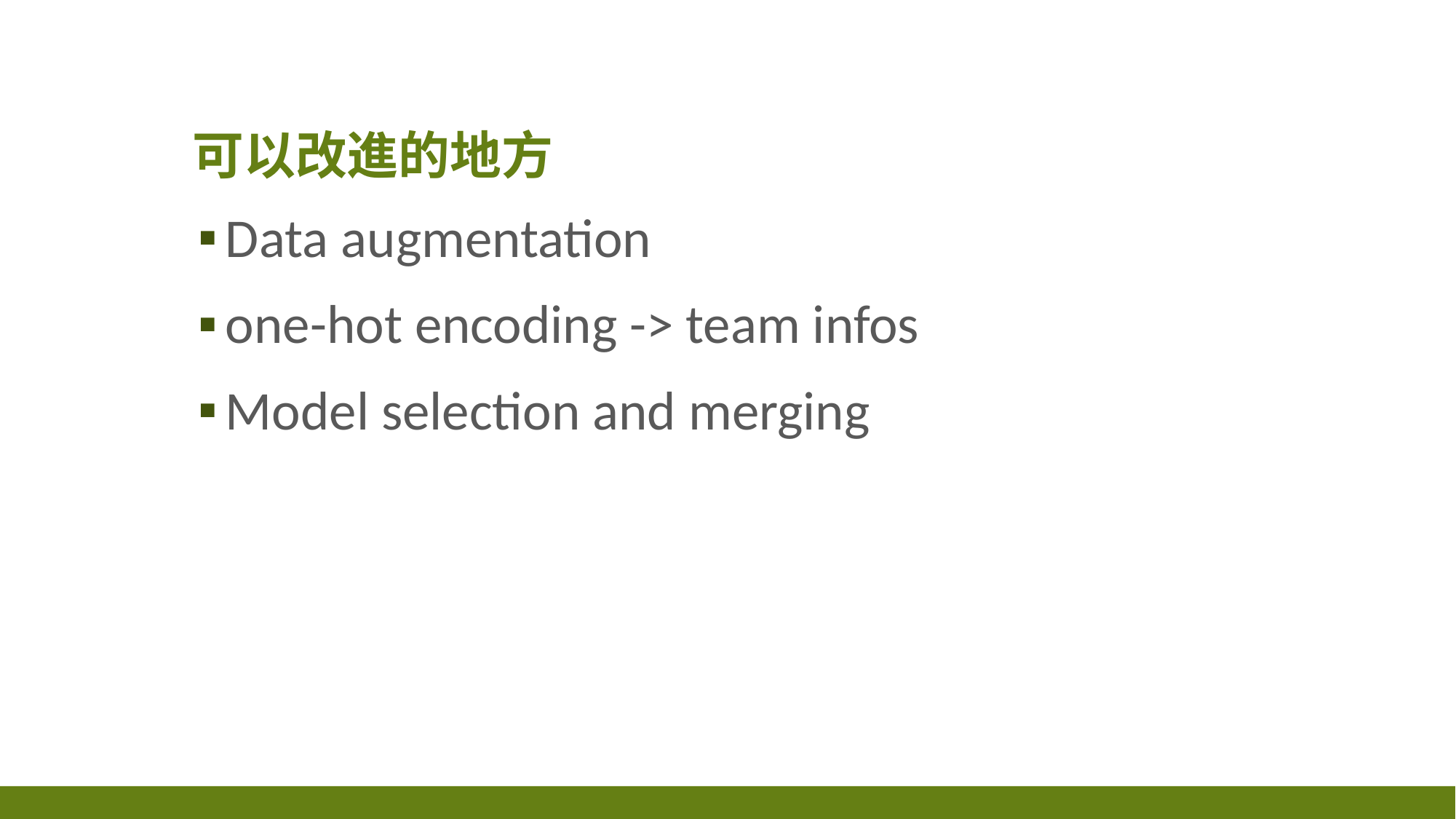

# 可以改進的地方
Data augmentation
one-hot encoding -> team infos
Model selection and merging